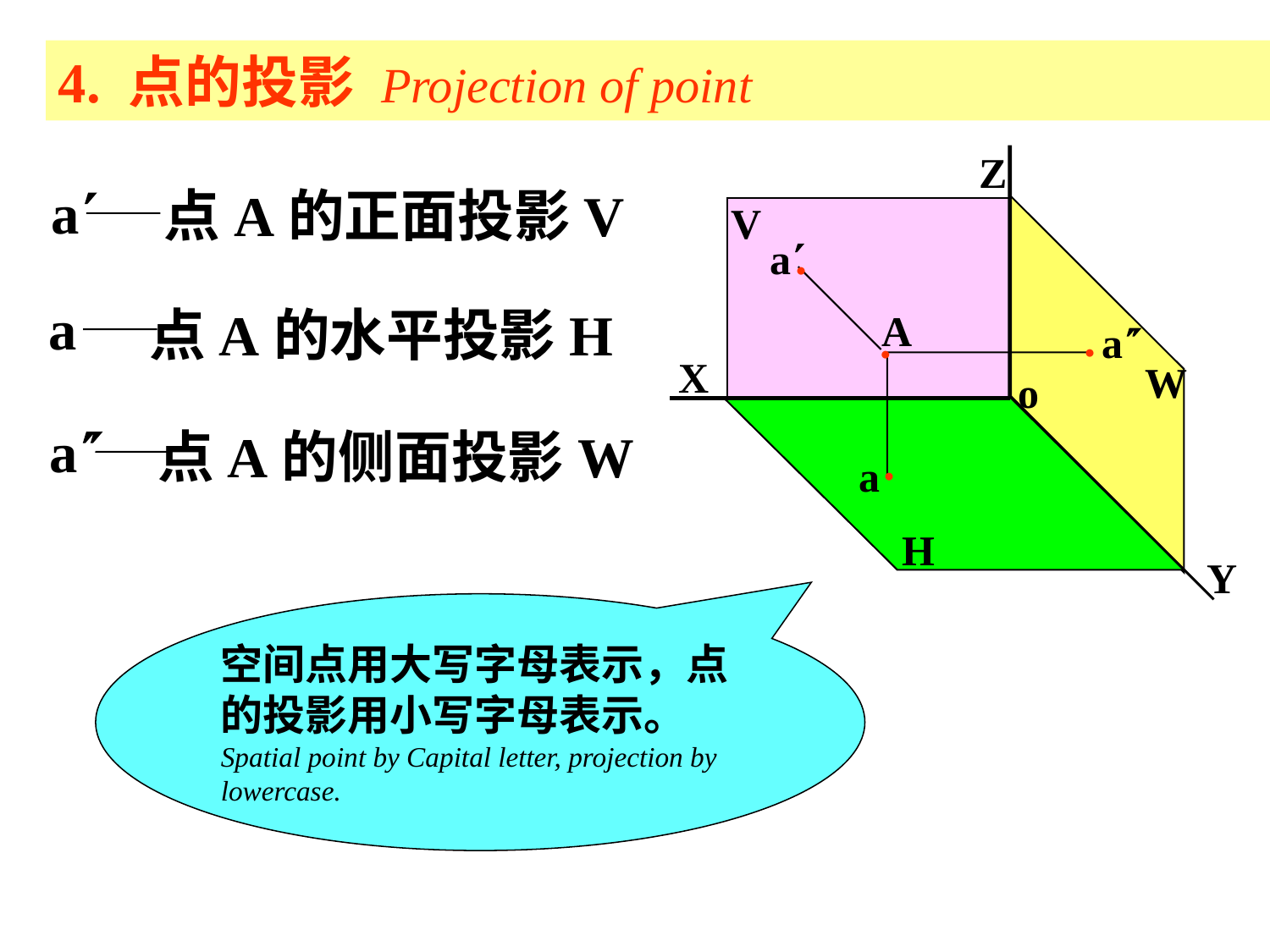

4. 点的投影 Projection of point
Z

a′
点A的正面投影V

V

W
a′
●

a
点A的水平投影H

A
●
a″
●

X
o

●
a

Y

H
a″
点A的侧面投影W

空间点用大写字母表示，点的投影用小写字母表示。
Spatial point by Capital letter, projection by lowercase.